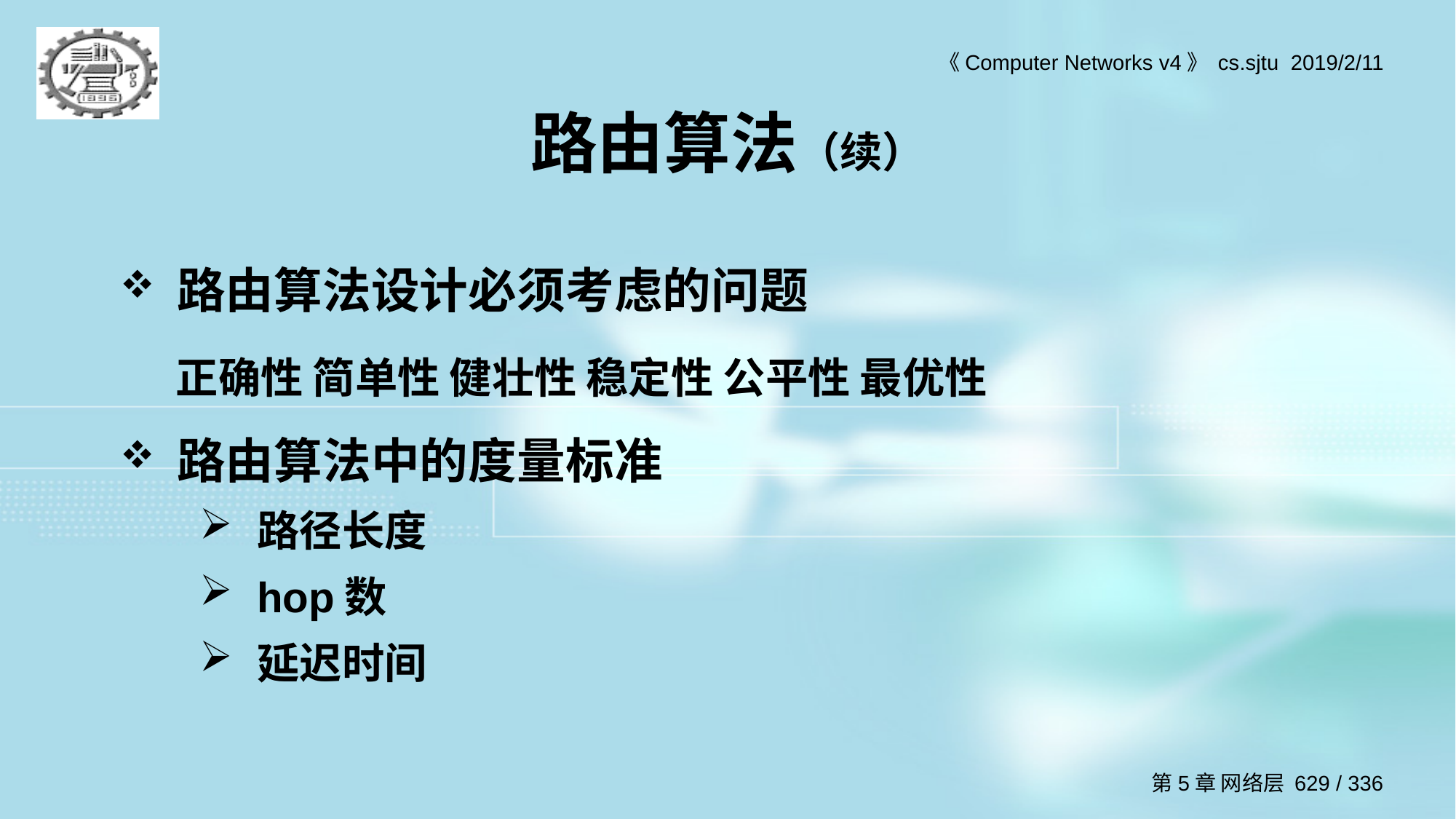

# 路由算法（续）
路由算法设计必须考虑的问题
    正确性 简单性 健壮性 稳定性 公平性 最优性
路由算法中的度量标准
路径长度
hop数
延迟时间